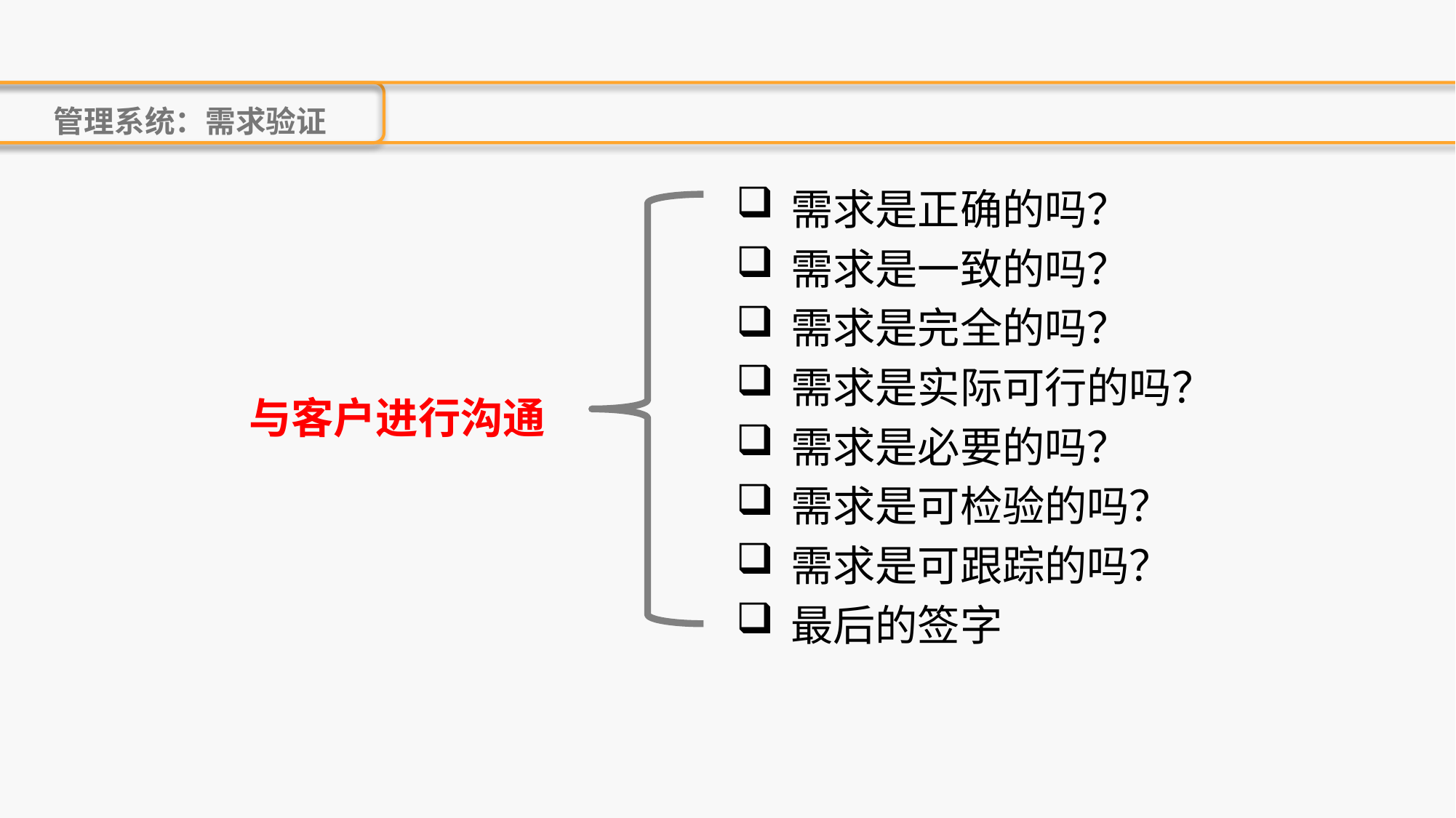

管理系统：需求验证
需求是正确的吗？
需求是一致的吗？
需求是完全的吗？
需求是实际可行的吗？
需求是必要的吗？
需求是可检验的吗？
需求是可跟踪的吗？
最后的签字

与客户进行沟通